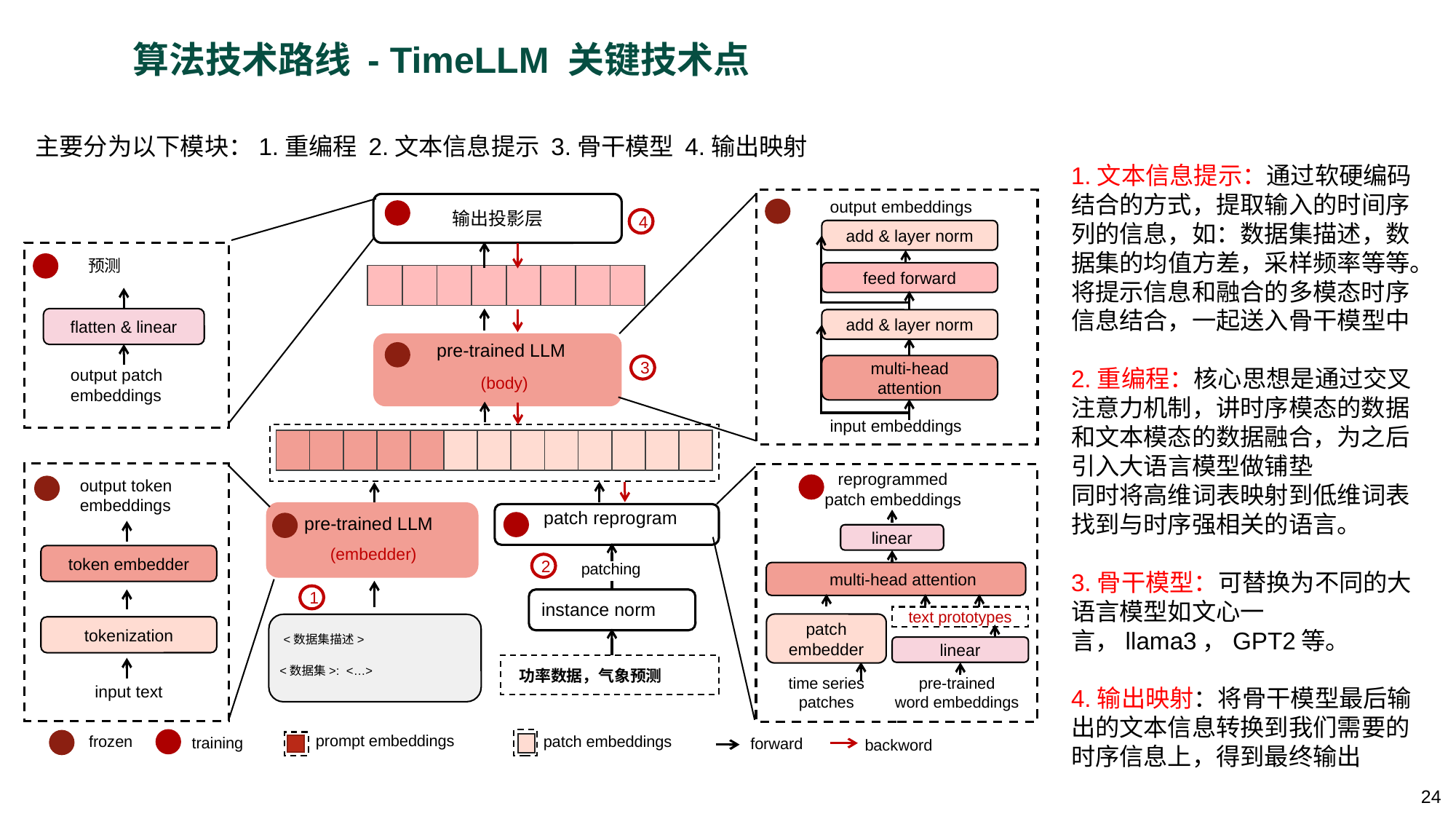

算法技术路线 - TimeLLM 关键技术点

1.文本信息提示：通过软硬编码结合的方式，提取输入的时间序列的信息，如：数据集描述，数据集的均值方差，采样频率等等。将提示信息和融合的多模态时序信息结合，一起送入骨干模型中

2.重编程：核心思想是通过交叉注意力机制，讲时序模态的数据和文本模态的数据融合，为之后引入大语言模型做铺垫
同时将高维词表映射到低维词表找到与时序强相关的语言。

3.骨干模型：可替换为不同的大语言模型如文心一言，llama3，GPT2等。

4.输出映射：将骨干模型最后输出的文本信息转换到我们需要的时序信息上，得到最终输出

主要分为以下模块：1.重编程 2.文本信息提示 3.骨干模型 4.输出映射

output embeddings
输出投影层

4
add & layer norm

预测

feed forward
|  |  |  |  |  |  |  |  |
| --- | --- | --- | --- | --- | --- | --- | --- |
flatten & linear
add & layer norm

pre-trained LLM

multi-head
attention
3
output patch embeddings
(body)
input embeddings
c
|  |  |  |  |  |  |  |  |  |  |  |  |  |
| --- | --- | --- | --- | --- | --- | --- | --- | --- | --- | --- | --- | --- |

reprogrammed
patch embeddings

output token embeddings

patch reprogram

pre-trained LLM

linear
(embedder)
token embedder
patching
2
   multi-head attention
1

instance norm
text prototypes
patch embedder

tokenization
<数据集描述>
linear

<数据集>:  <…>
功率数据，气象预测
time series
patches
pre-trained
word embeddings
input text
prompt embeddings
patch embeddings
frozen
training
forward

backword

Time series forecasting by reprogramming large language models